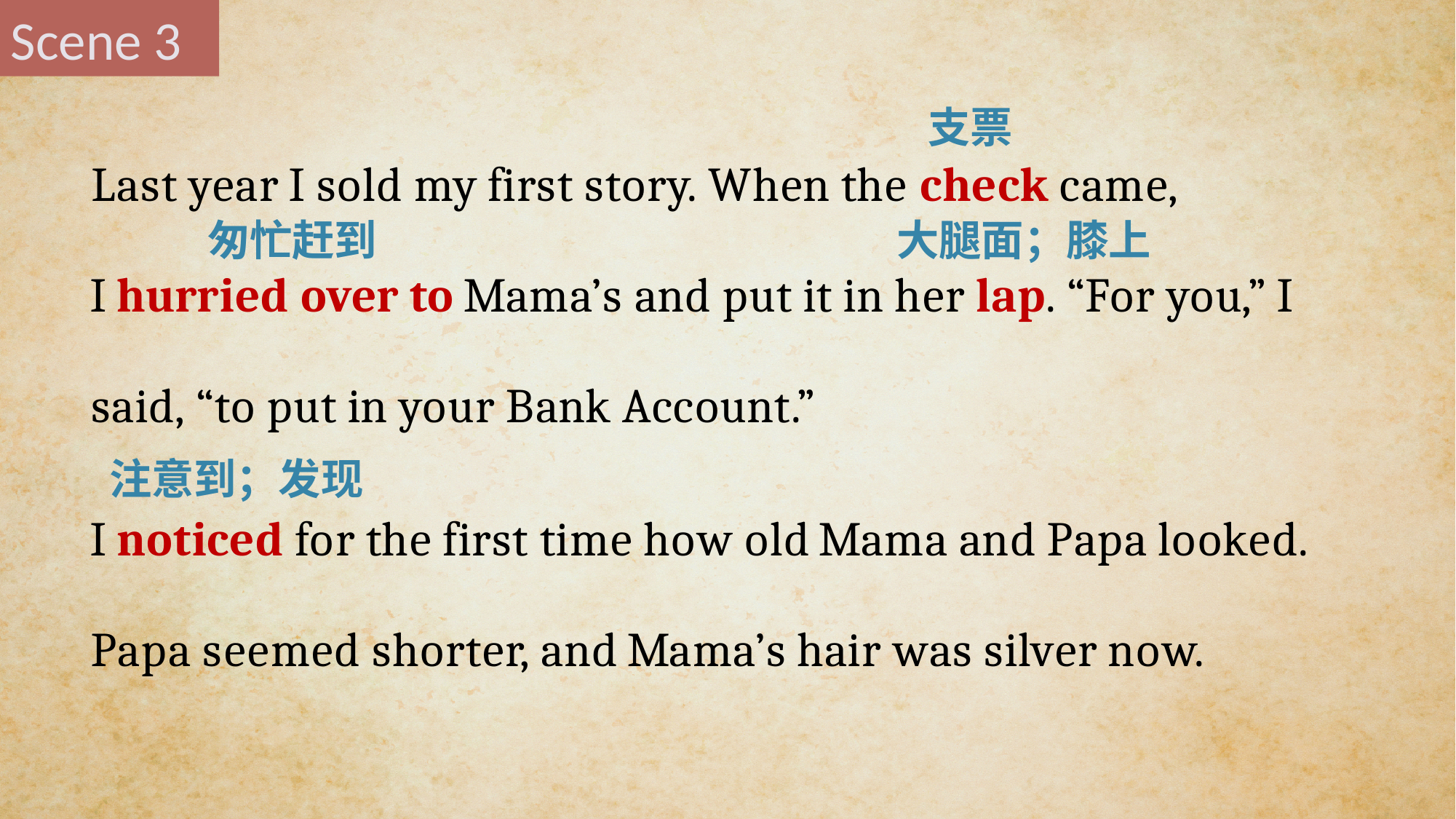

Scene 3
Last year I sold my first story. When the check came, I hurried over to Mama’s and put it in her lap. “For you,” I said, “to put in your Bank Account.”
I noticed for the first time how old Mama and Papa looked. Papa seemed shorter, and Mama’s hair was silver now.
支票
匆忙赶到
大腿面；膝上
注意到；发现